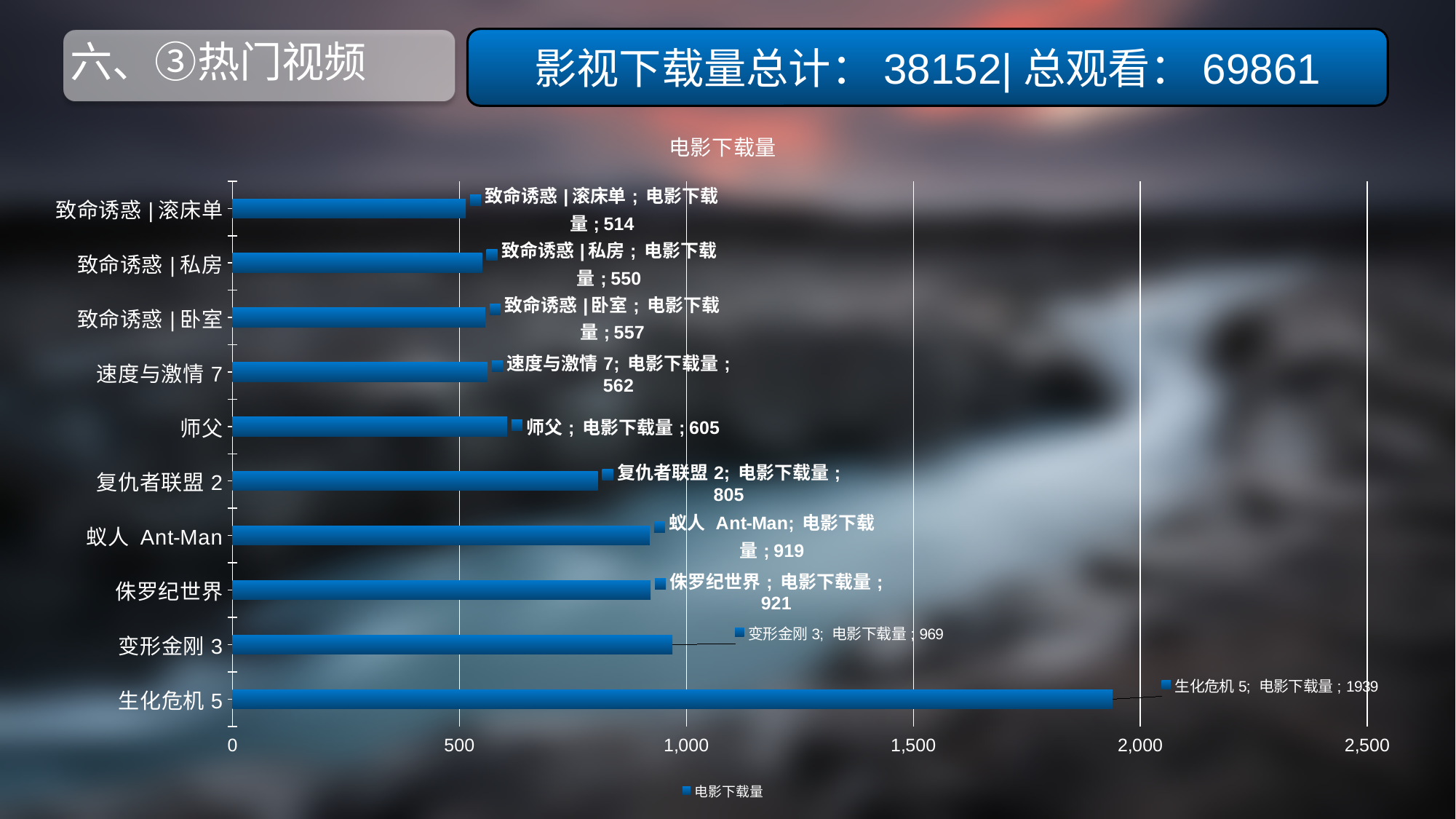

# 六、③热门视频
影视下载量总计：38152|总观看：69861

### Chart:

| Category | 电影下载量 |
|---|---|
| 生化危机5 | 1939.0 |
| 变形金刚3 | 969.0 |
| 侏罗纪世界 | 921.0 |
| 蚁人 Ant-Man | 919.0 |
| 复仇者联盟2 | 805.0 |
| 师父 | 605.0 |
| 速度与激情7 | 562.0 |
| 致命诱惑|卧室 | 557.0 |
| 致命诱惑|私房 | 550.0 |
| 致命诱惑|滚床单 | 514.0 |